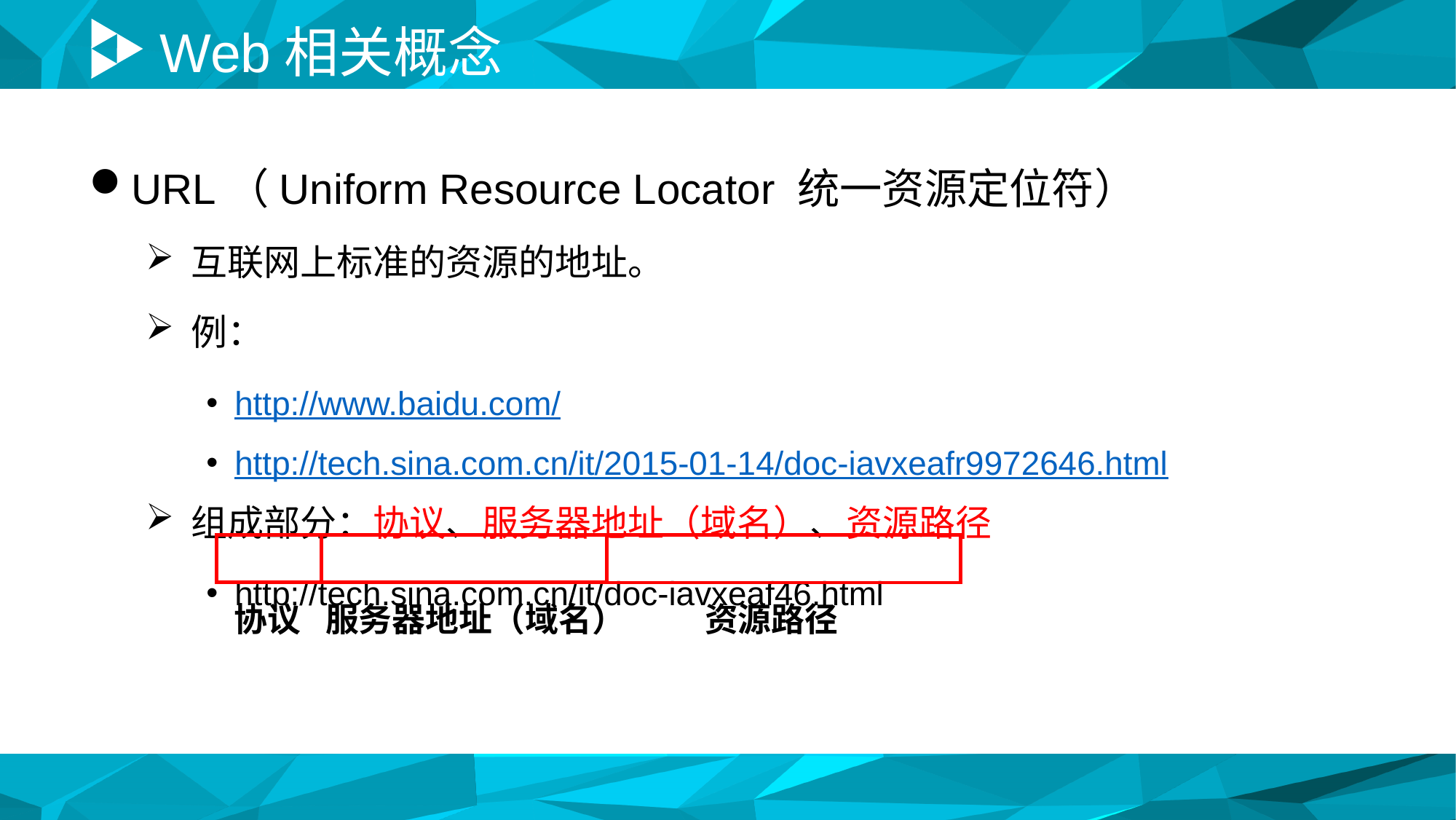

# Web相关概念
URL（Uniform Resource Locator 统一资源定位符）
互联网上标准的资源的地址。
例：
http://www.baidu.com/
http://tech.sina.com.cn/it/2015-01-14/doc-iavxeafr9972646.html
组成部分：协议、服务器地址（域名）、资源路径
http://tech.sina.com.cn/it/doc-iavxeaf46.html

协议
服务器地址（域名）
资源路径